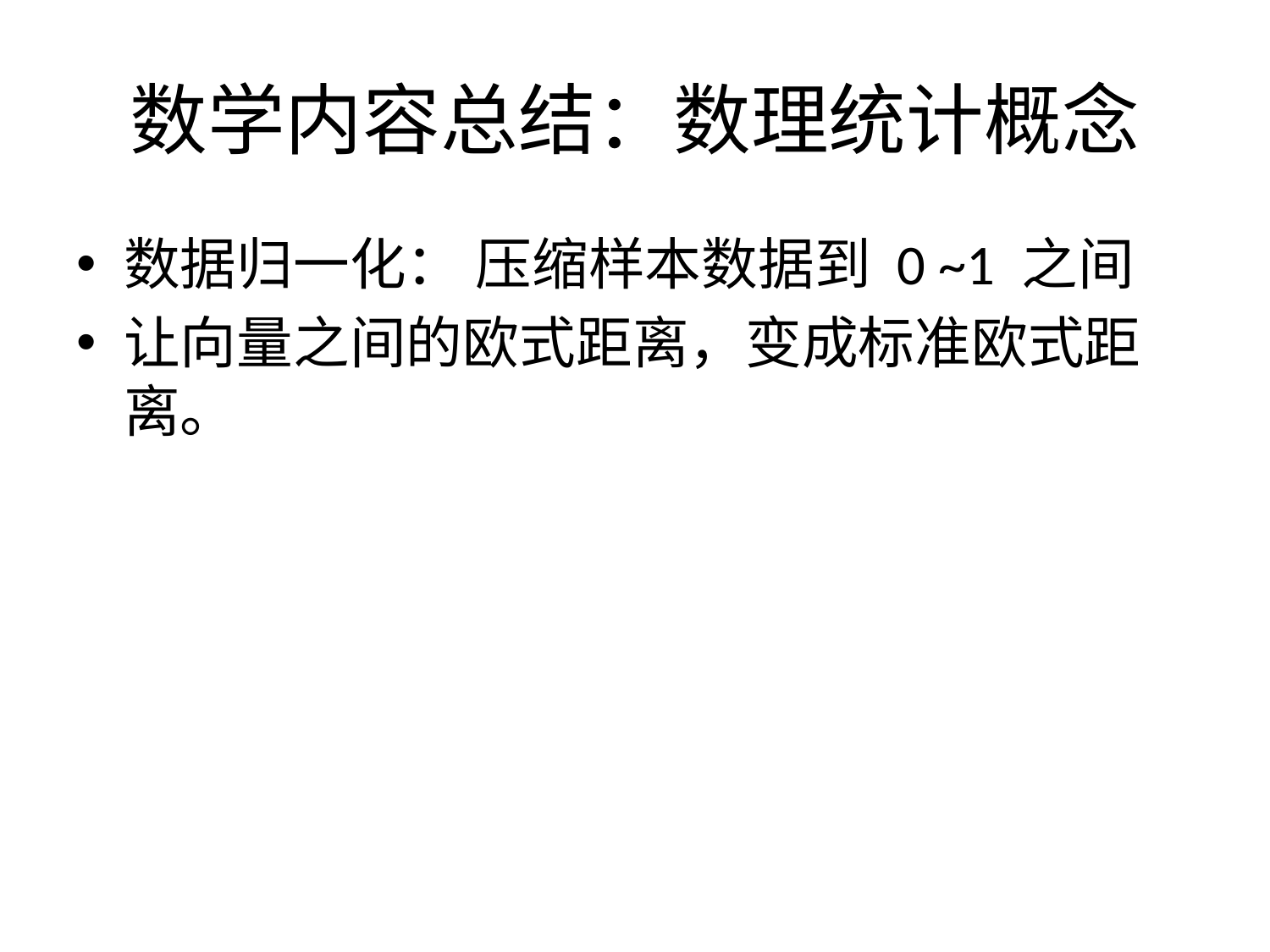

# 数学内容总结：数理统计概念
数据归一化： 压缩样本数据到 0 ~1 之间
让向量之间的欧式距离，变成标准欧式距离。